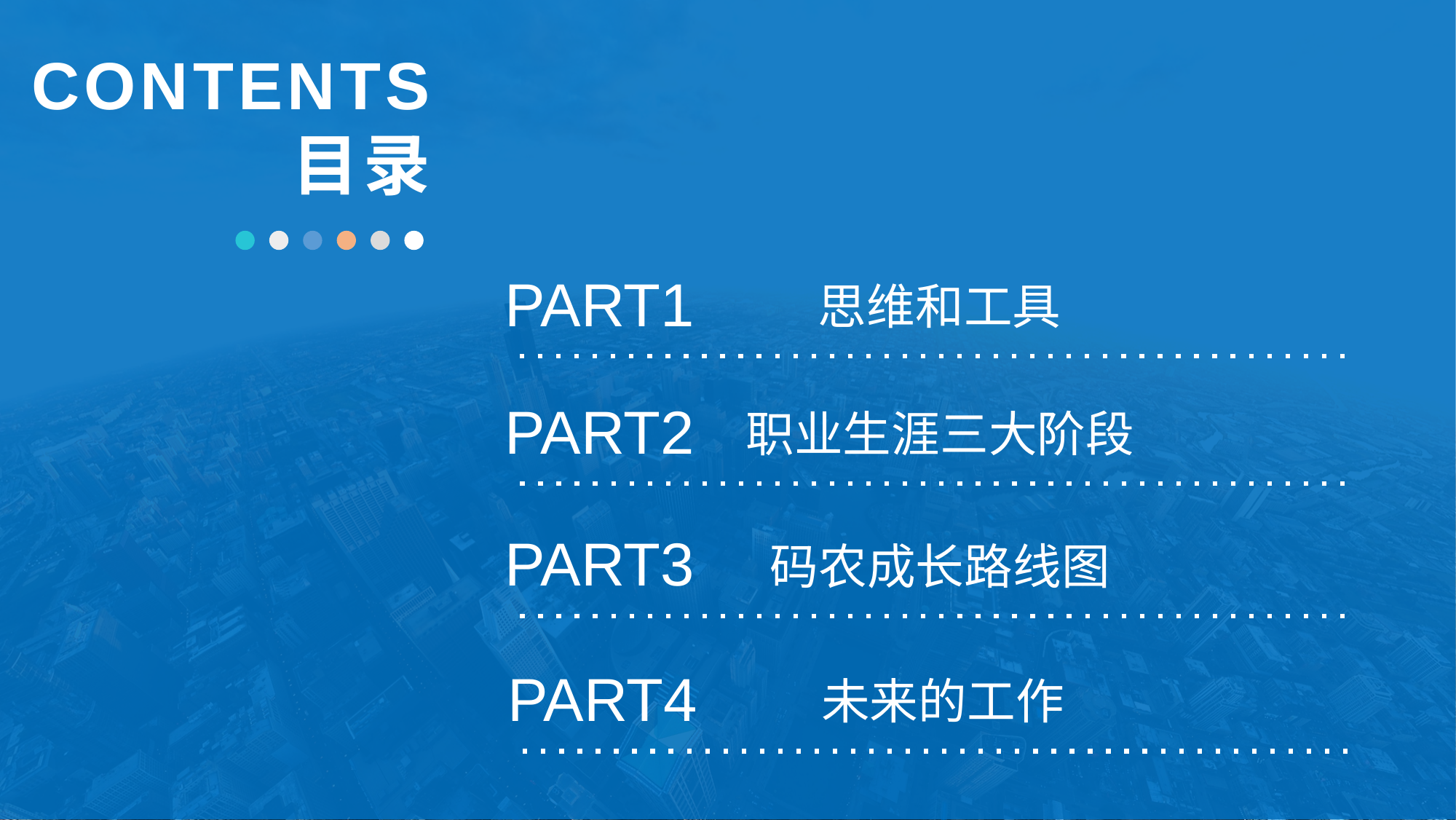

思维和工具
PART1
职业生涯三大阶段
PART2
码农成长路线图
PART3
未来的工作
PART4